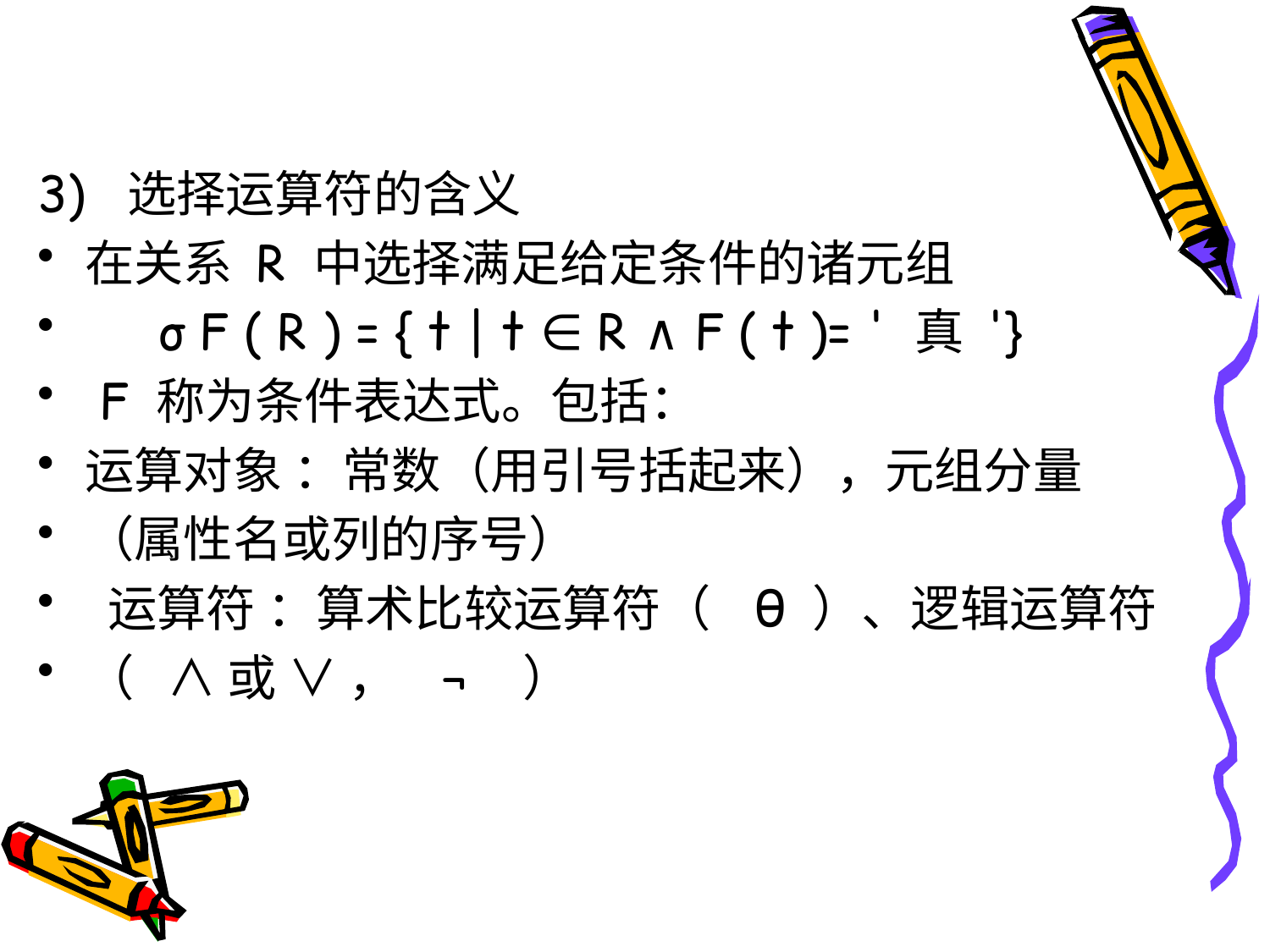

#
3)  选择运算符的含义
在关系 R 中选择满足给定条件的诸元组
     σ F ( R ) = { t | t ∈ R ∧ F ( t )= ' 真 '}
 F 称为条件表达式。包括：
运算对象 ：常数（用引号括起来），元组分量
（属性名或列的序号）
 运算符 ：算术比较运算符（   θ ）、逻辑运算符
（   ∧ 或 ∨ ，   ¬   ）